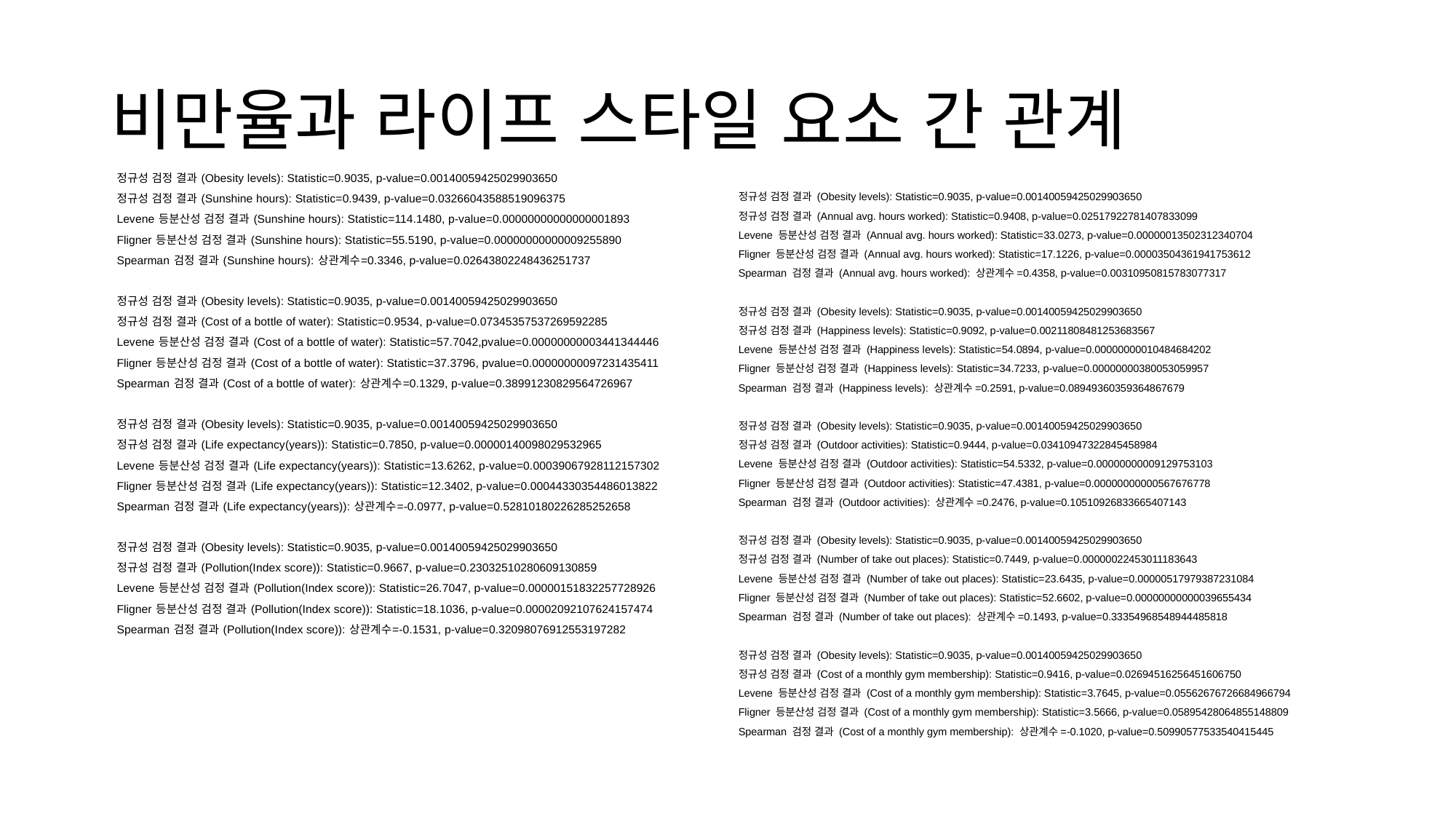

# 비만율과 라이프 스타일 요소 간 관계
정규성 검정 결과 (Obesity levels): Statistic=0.9035, p-value=0.00140059425029903650
정규성 검정 결과 (Sunshine hours): Statistic=0.9439, p-value=0.03266043588519096375
Levene 등분산성 검정 결과 (Sunshine hours): Statistic=114.1480, p-value=0.00000000000000001893
Fligner 등분산성 검정 결과 (Sunshine hours): Statistic=55.5190, p-value=0.00000000000009255890
Spearman 검정 결과 (Sunshine hours): 상관계수=0.3346, p-value=0.02643802248436251737

정규성 검정 결과 (Obesity levels): Statistic=0.9035, p-value=0.00140059425029903650
정규성 검정 결과 (Cost of a bottle of water): Statistic=0.9534, p-value=0.07345357537269592285
Levene 등분산성 검정 결과 (Cost of a bottle of water): Statistic=57.7042,pvalue=0.00000000003441344446
Fligner 등분산성 검정 결과 (Cost of a bottle of water): Statistic=37.3796, pvalue=0.00000000097231435411
Spearman 검정 결과 (Cost of a bottle of water): 상관계수=0.1329, p-value=0.38991230829564726967

정규성 검정 결과 (Obesity levels): Statistic=0.9035, p-value=0.00140059425029903650
정규성 검정 결과 (Life expectancy(years)): Statistic=0.7850, p-value=0.00000140098029532965
Levene 등분산성 검정 결과 (Life expectancy(years)): Statistic=13.6262, p-value=0.00039067928112157302
Fligner 등분산성 검정 결과 (Life expectancy(years)): Statistic=12.3402, p-value=0.00044330354486013822
Spearman 검정 결과 (Life expectancy(years)): 상관계수=-0.0977, p-value=0.52810180226285252658

정규성 검정 결과 (Obesity levels): Statistic=0.9035, p-value=0.00140059425029903650
정규성 검정 결과 (Pollution(Index score)): Statistic=0.9667, p-value=0.23032510280609130859
Levene 등분산성 검정 결과 (Pollution(Index score)): Statistic=26.7047, p-value=0.00000151832257728926
Fligner 등분산성 검정 결과 (Pollution(Index score)): Statistic=18.1036, p-value=0.00002092107624157474
Spearman 검정 결과 (Pollution(Index score)): 상관계수=-0.1531, p-value=0.32098076912553197282

정규성 검정 결과 (Obesity levels): Statistic=0.9035, p-value=0.00140059425029903650
정규성 검정 결과 (Annual avg. hours worked): Statistic=0.9408, p-value=0.02517922781407833099
Levene 등분산성 검정 결과 (Annual avg. hours worked): Statistic=33.0273, p-value=0.00000013502312340704
Fligner 등분산성 검정 결과 (Annual avg. hours worked): Statistic=17.1226, p-value=0.00003504361941753612
Spearman 검정 결과 (Annual avg. hours worked): 상관계수=0.4358, p-value=0.00310950815783077317

정규성 검정 결과 (Obesity levels): Statistic=0.9035, p-value=0.00140059425029903650
정규성 검정 결과 (Happiness levels): Statistic=0.9092, p-value=0.00211808481253683567
Levene 등분산성 검정 결과 (Happiness levels): Statistic=54.0894, p-value=0.00000000010484684202
Fligner 등분산성 검정 결과 (Happiness levels): Statistic=34.7233, p-value=0.00000000380053059957
Spearman 검정 결과 (Happiness levels): 상관계수=0.2591, p-value=0.08949360359364867679

정규성 검정 결과 (Obesity levels): Statistic=0.9035, p-value=0.00140059425029903650
정규성 검정 결과 (Outdoor activities): Statistic=0.9444, p-value=0.03410947322845458984
Levene 등분산성 검정 결과 (Outdoor activities): Statistic=54.5332, p-value=0.00000000009129753103
Fligner 등분산성 검정 결과 (Outdoor activities): Statistic=47.4381, p-value=0.00000000000567676778
Spearman 검정 결과 (Outdoor activities): 상관계수=0.2476, p-value=0.10510926833665407143

정규성 검정 결과 (Obesity levels): Statistic=0.9035, p-value=0.00140059425029903650
정규성 검정 결과 (Number of take out places): Statistic=0.7449, p-value=0.00000022453011183643
Levene 등분산성 검정 결과 (Number of take out places): Statistic=23.6435, p-value=0.00000517979387231084
Fligner 등분산성 검정 결과 (Number of take out places): Statistic=52.6602, p-value=0.00000000000039655434
Spearman 검정 결과 (Number of take out places): 상관계수=0.1493, p-value=0.33354968548944485818

정규성 검정 결과 (Obesity levels): Statistic=0.9035, p-value=0.00140059425029903650
정규성 검정 결과 (Cost of a monthly gym membership): Statistic=0.9416, p-value=0.02694516256451606750
Levene 등분산성 검정 결과 (Cost of a monthly gym membership): Statistic=3.7645, p-value=0.05562676726684966794
Fligner 등분산성 검정 결과 (Cost of a monthly gym membership): Statistic=3.5666, p-value=0.05895428064855148809
Spearman 검정 결과 (Cost of a monthly gym membership): 상관계수=-0.1020, p-value=0.50990577533540415445